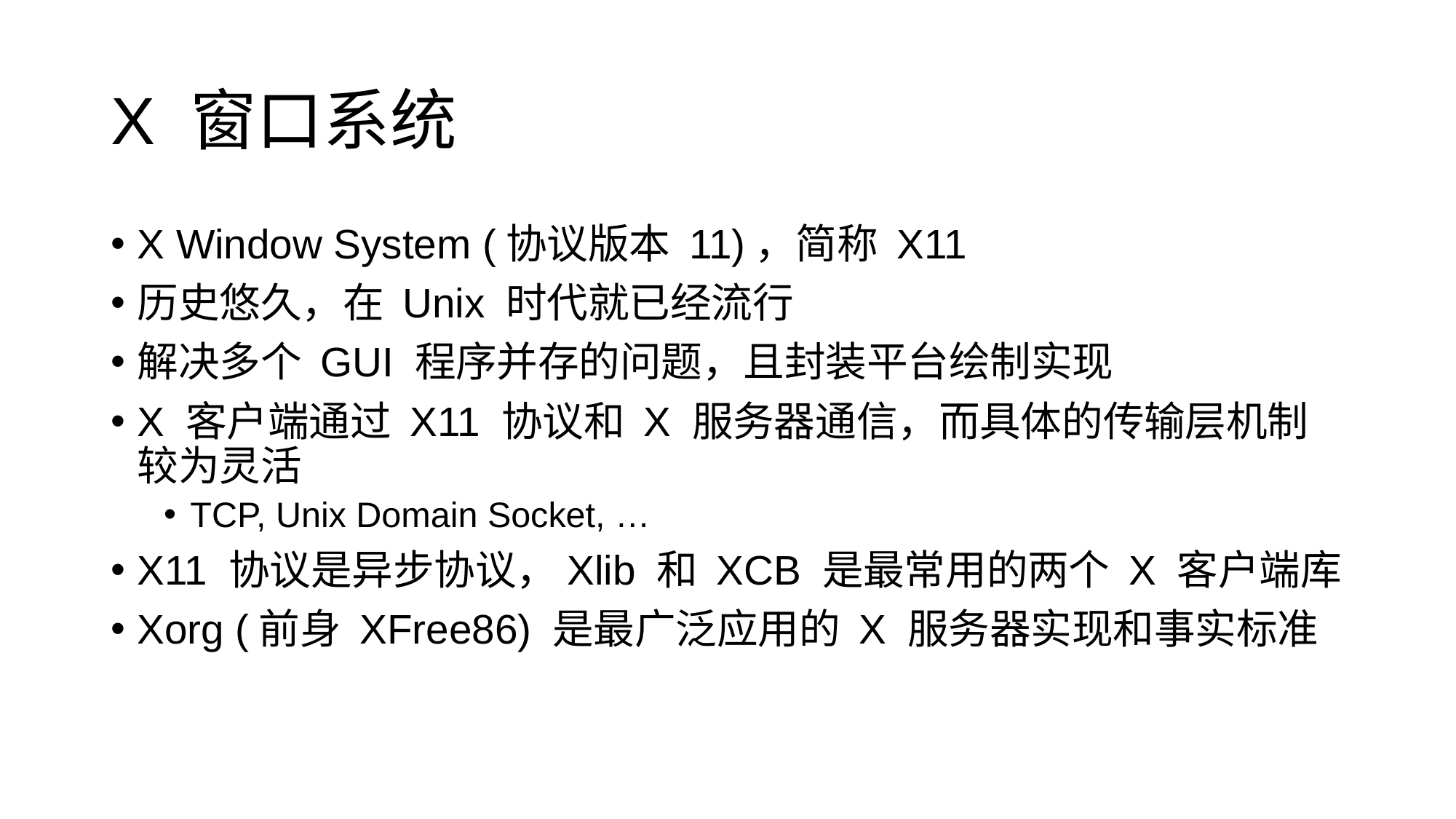

# X 窗口系统
X Window System (协议版本 11)，简称 X11
历史悠久，在 Unix 时代就已经流行
解决多个 GUI 程序并存的问题，且封装平台绘制实现
X 客户端通过 X11 协议和 X 服务器通信，而具体的传输层机制较为灵活
TCP, Unix Domain Socket, …
X11 协议是异步协议，Xlib 和 XCB 是最常用的两个 X 客户端库
Xorg (前身 XFree86) 是最广泛应用的 X 服务器实现和事实标准